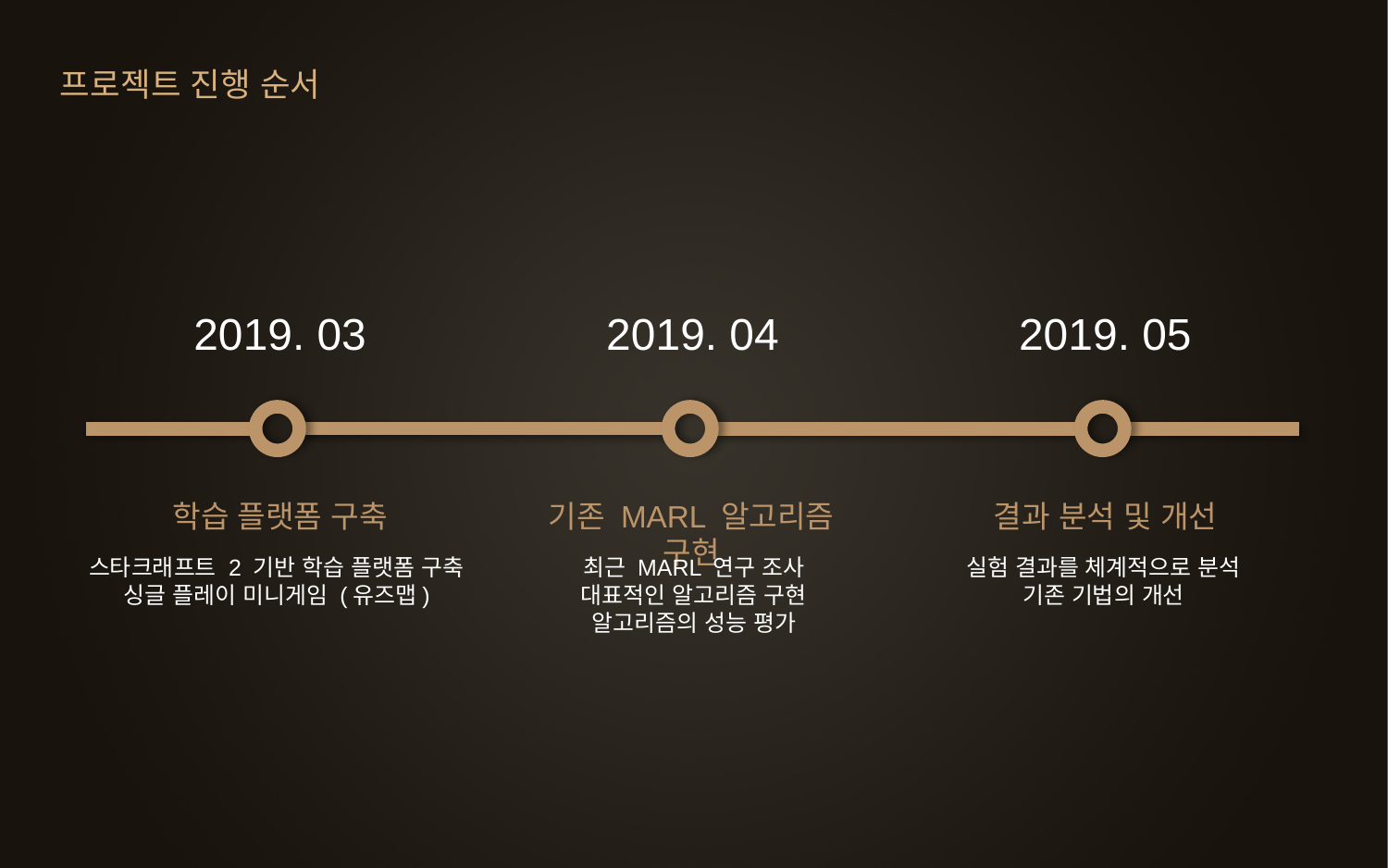

프로젝트 진행 순서

2019. 03
2019. 04
2019. 05

학습 플랫폼 구축
기존 MARL 알고리즘 구현
결과 분석 및 개선
스타크래프트 2 기반 학습 플랫폼 구축
싱글 플레이 미니게임 (유즈맵)

최근 MARL 연구 조사
대표적인 알고리즘 구현
알고리즘의 성능 평가
실험 결과를 체계적으로 분석
기존 기법의 개선